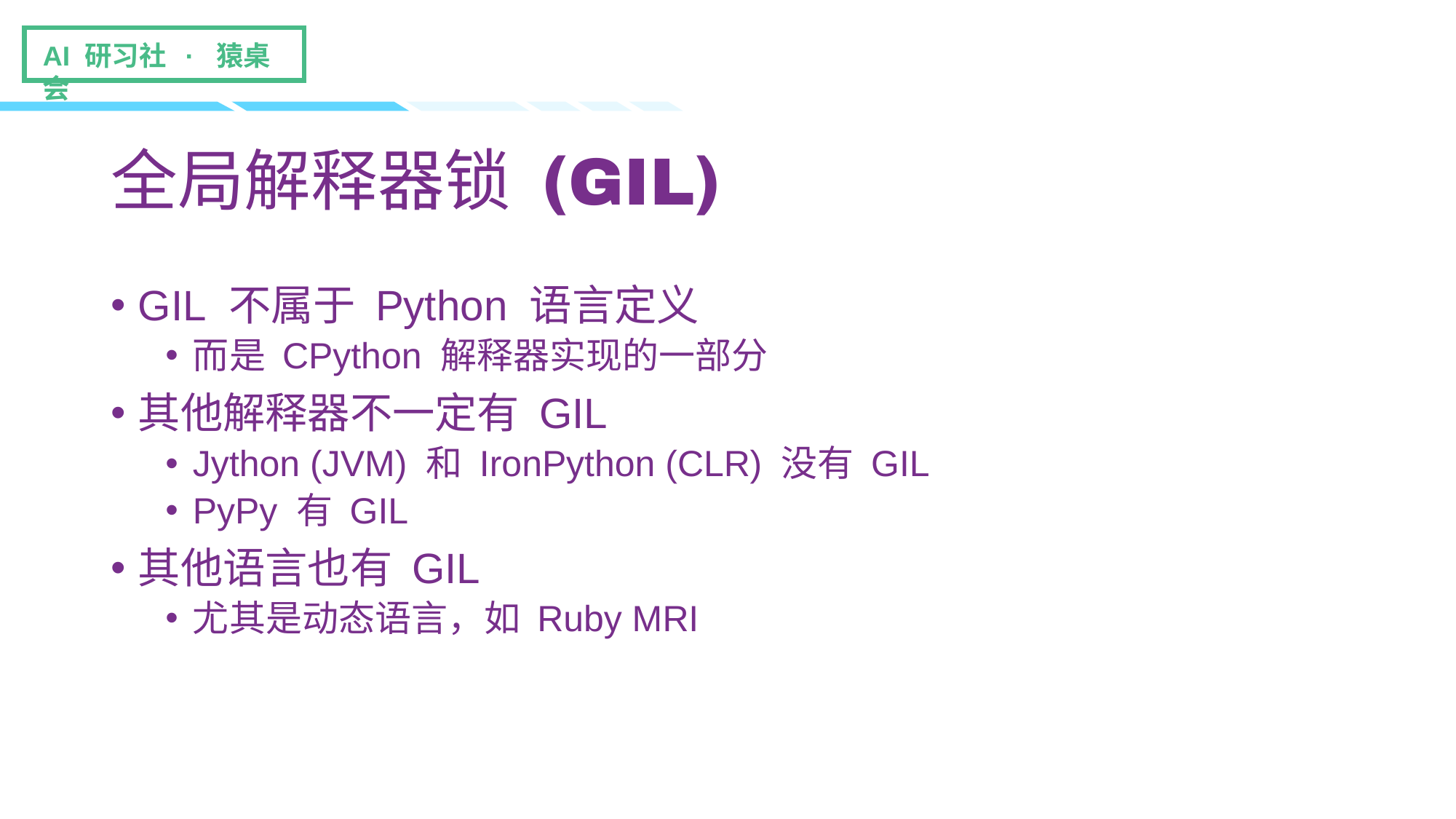

# 全局解释器锁 (GIL)
GIL 不属于 Python 语言定义
而是 CPython 解释器实现的一部分
其他解释器不一定有 GIL
Jython (JVM) 和 IronPython (CLR) 没有 GIL
PyPy 有 GIL
其他语言也有 GIL
尤其是动态语言，如 Ruby MRI